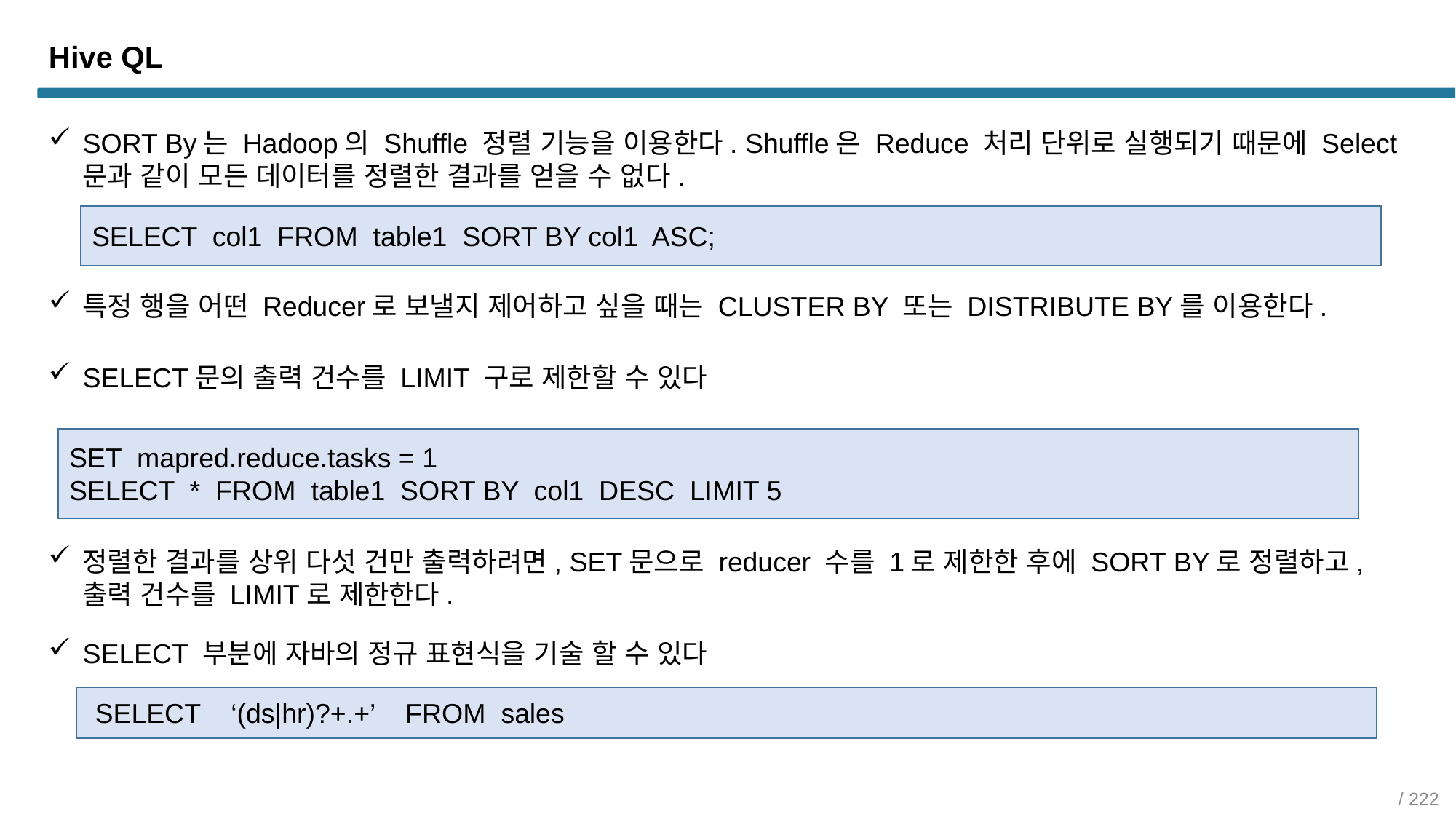

Hive QL
SORT By는 Hadoop의 Shuffle 정렬 기능을 이용한다. Shuffle은 Reduce 처리 단위로 실행되기 때문에 Select문과 같이 모든 데이터를 정렬한 결과를 얻을 수 없다.
SELECT  col1  FROM  table1  SORT BY col1  ASC;
특정 행을 어떤 Reducer로 보낼지 제어하고 싶을 때는 CLUSTER BY 또는 DISTRIBUTE BY를 이용한다.
SELECT문의 출력 건수를 LIMIT 구로 제한할 수 있다

SET  mapred.reduce.tasks = 1
SELECT  *  FROM  table1  SORT BY  col1  DESC  LIMIT 5
정렬한 결과를 상위 다섯 건만 출력하려면, SET문으로 reducer 수를 1로 제한한 후에 SORT BY로 정렬하고, 출력 건수를 LIMIT로 제한한다.
SELECT 부분에 자바의 정규 표현식을 기술 할 수 있다

 SELECT    ‘(ds|hr)?+.+’    FROM  sales
/ 222